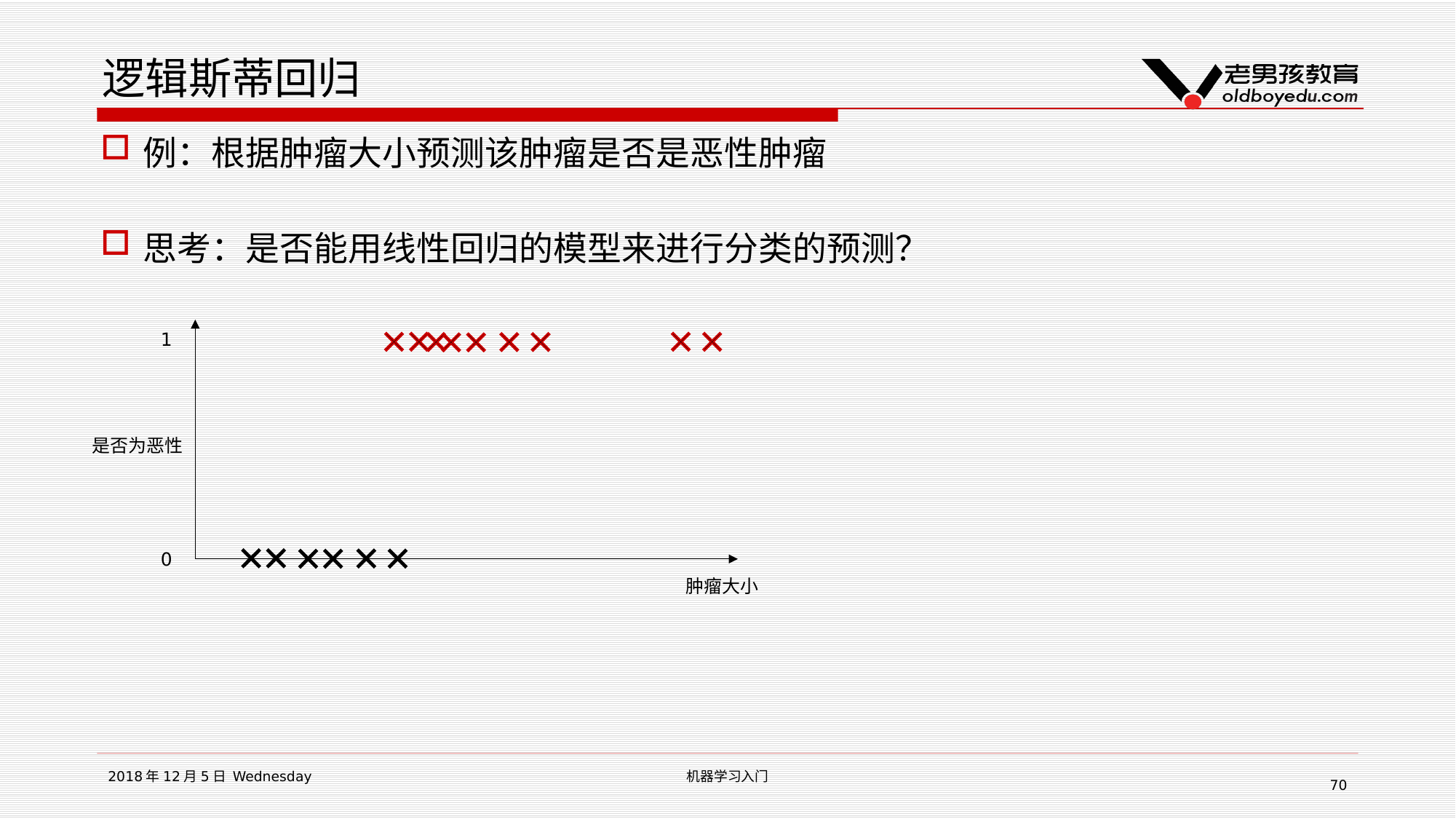

# 逻辑斯蒂回归
例：根据肿瘤大小预测该肿瘤是否是恶性肿瘤

思考：是否能用线性回归的模型来进行分类的预测？
1

是否为恶性

0

肿瘤大小
2018年12月5日 Wednesday
机器学习入门
70